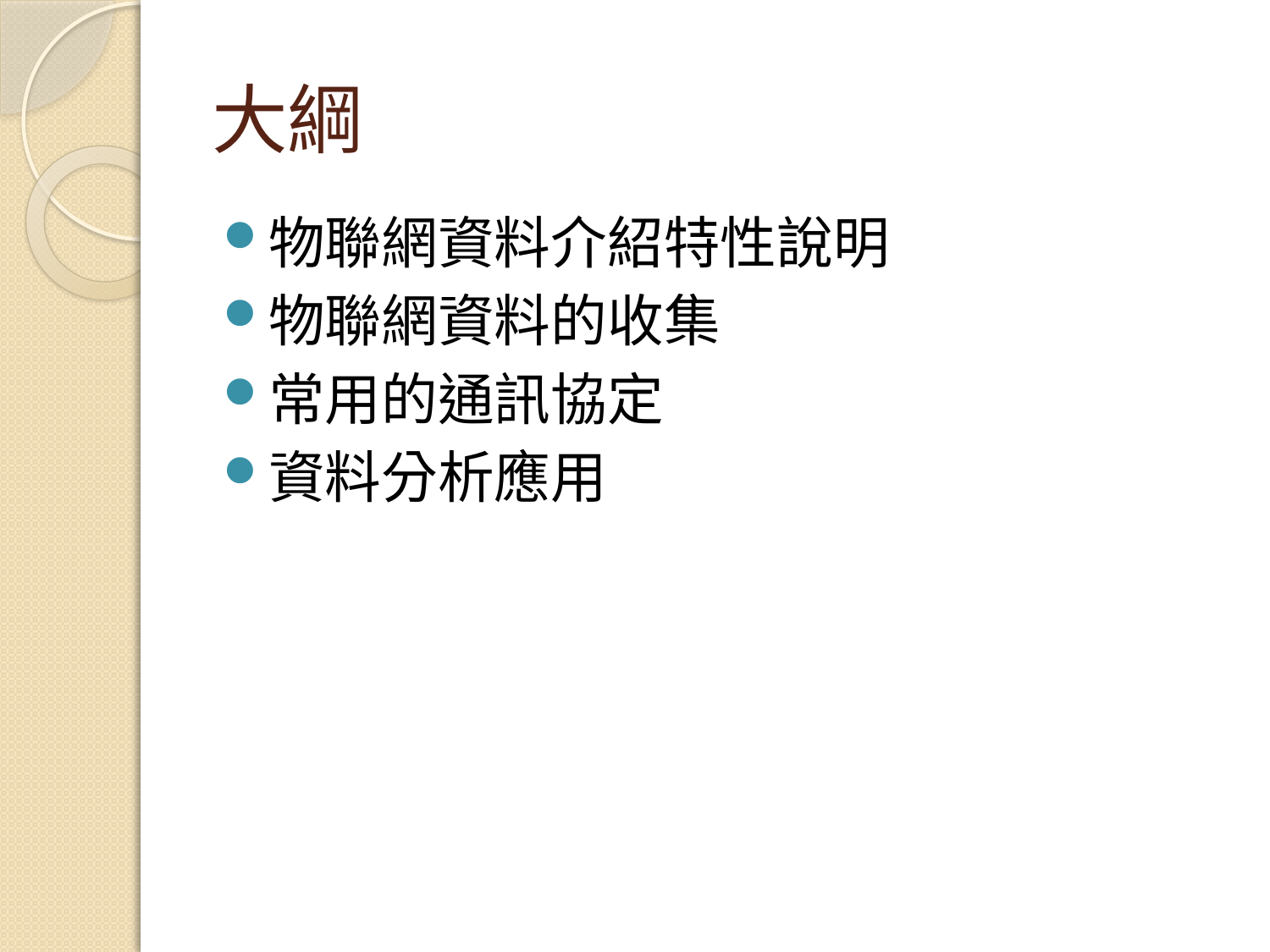

# 大綱
物聯網資料介紹特性說明
物聯網資料的收集
常用的通訊協定
資料分析應用